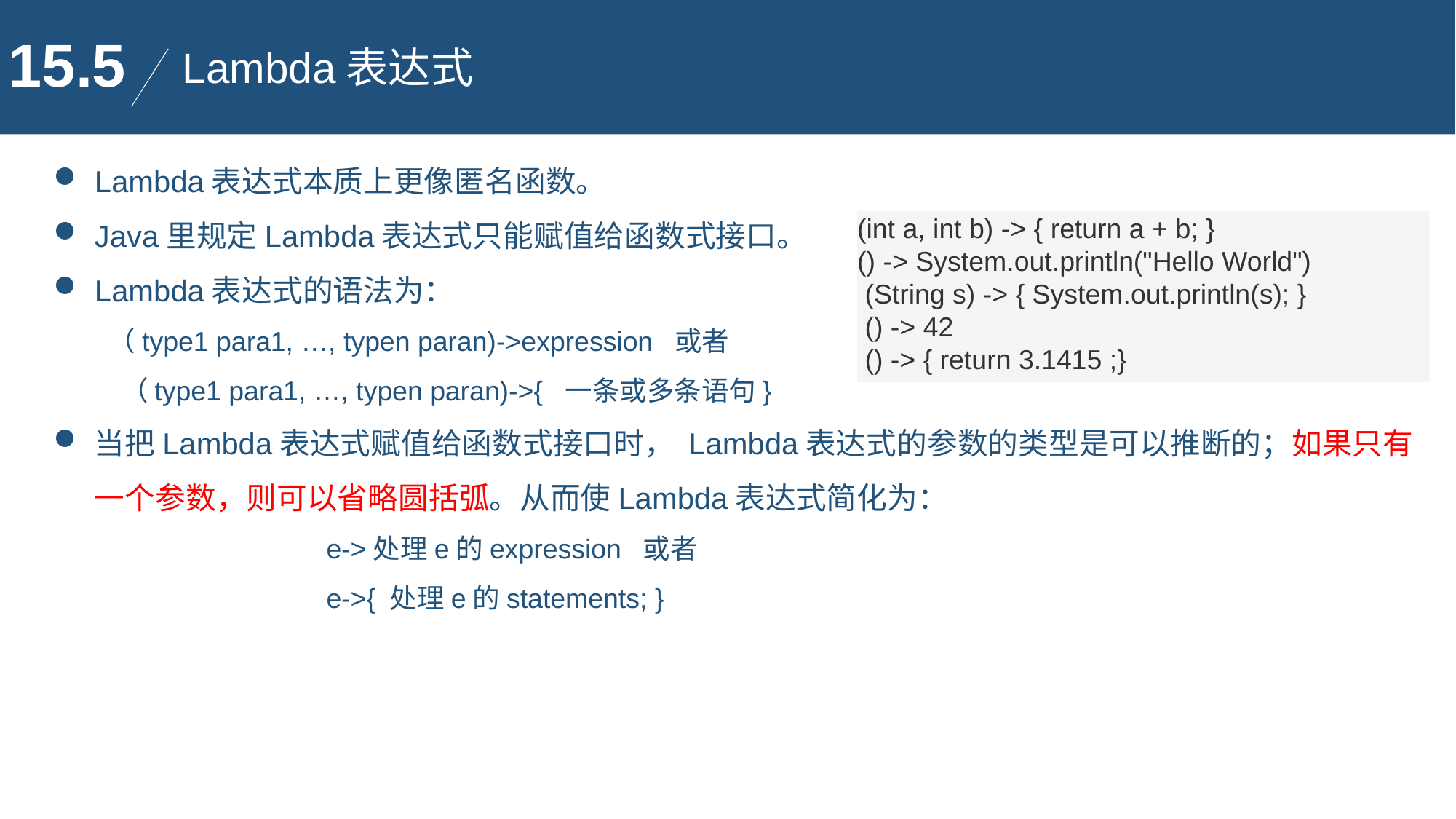

15.5
Lambda表达式
Lambda表达式本质上更像匿名函数。
Java里规定Lambda表达式只能赋值给函数式接口。
Lambda表达式的语法为：
（type1 para1, …, typen paran)->expression  或者
 （type1 para1, …, typen paran)->{  一条或多条语句}
当把Lambda表达式赋值给函数式接口时， Lambda表达式的参数的类型是可以推断的；如果只有一个参数，则可以省略圆括弧。从而使Lambda表达式简化为：
		e->处理e的expression  或者
		e->{ 处理e的statements; }
(int a, int b) -> { return a + b; }
() -> System.out.println("Hello World")
 (String s) -> { System.out.println(s); }
 () -> 42
 () -> { return 3.1415 ;}